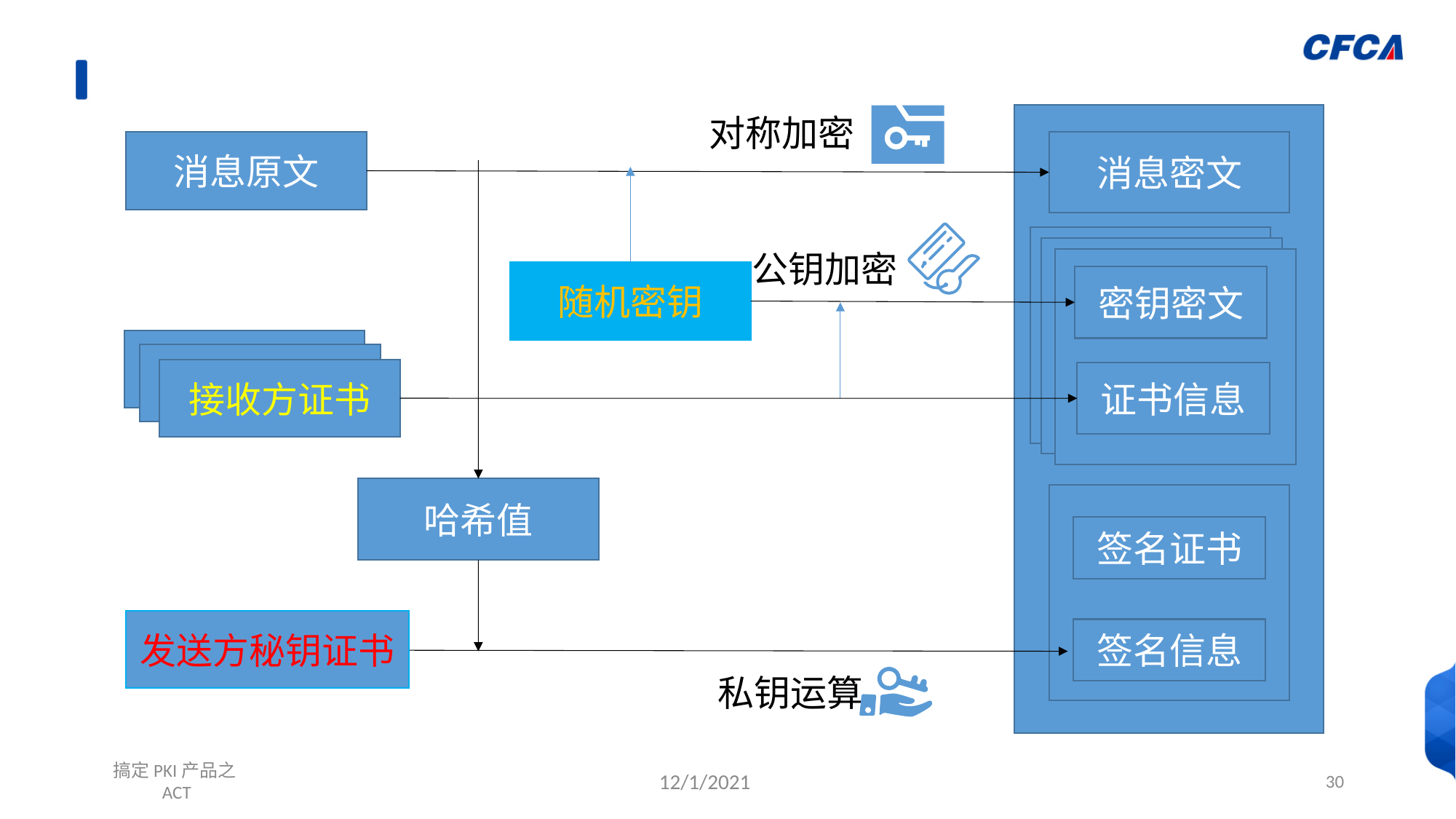

对称加密

消息密文
消息原文
公钥加密

随机密钥
密钥密文
接收方证书
接收方证书
接收方证书
证书信息
哈希值

签名证书
发送方秘钥证书
签名信息
私钥运算

搞定PKI产品之ACT
12/1/2021
30